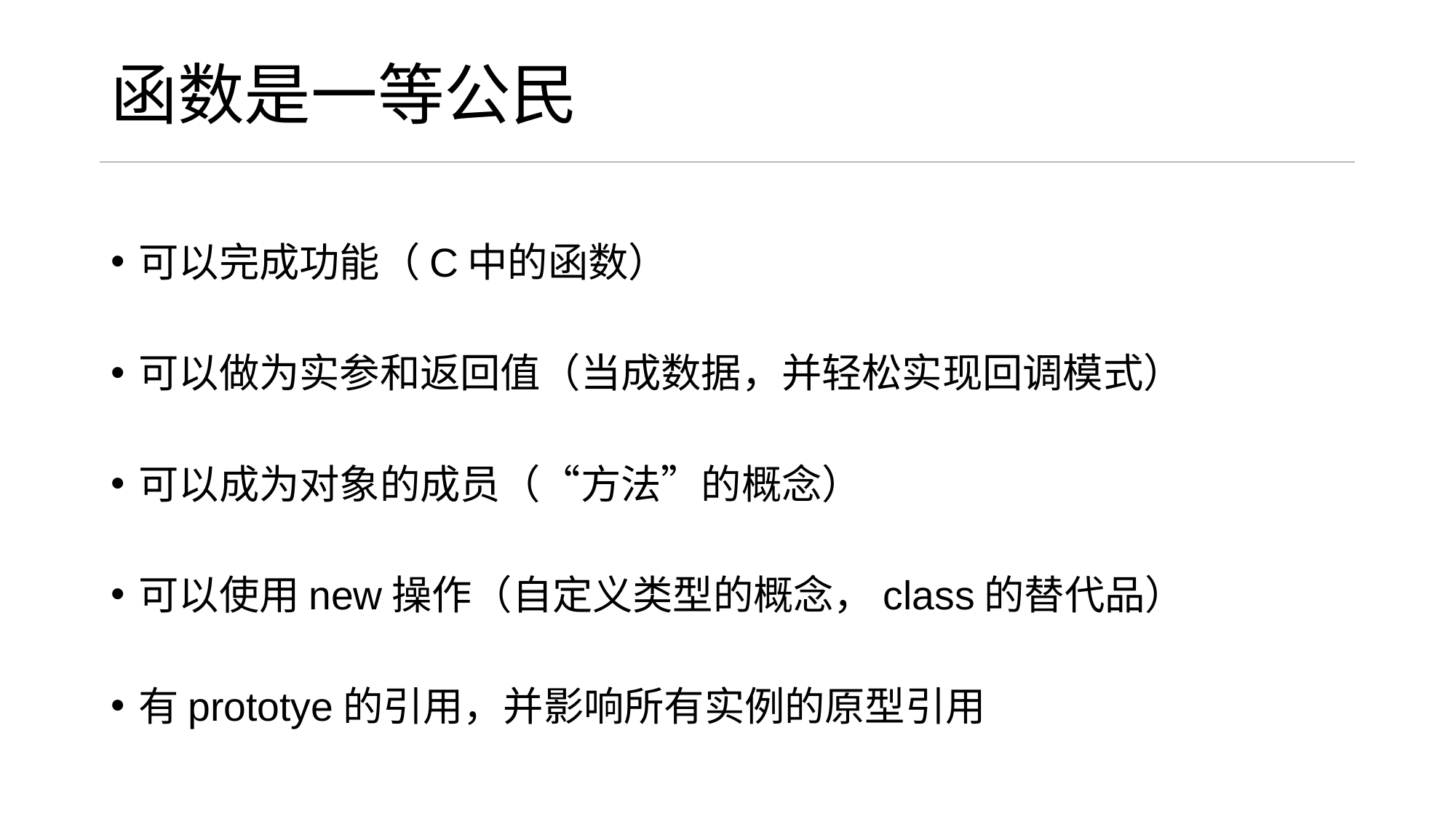

# 函数是一等公民
可以完成功能（C中的函数）
可以做为实参和返回值（当成数据，并轻松实现回调模式）
可以成为对象的成员（“方法”的概念）
可以使用new操作（自定义类型的概念，class的替代品）
有prototye的引用，并影响所有实例的原型引用